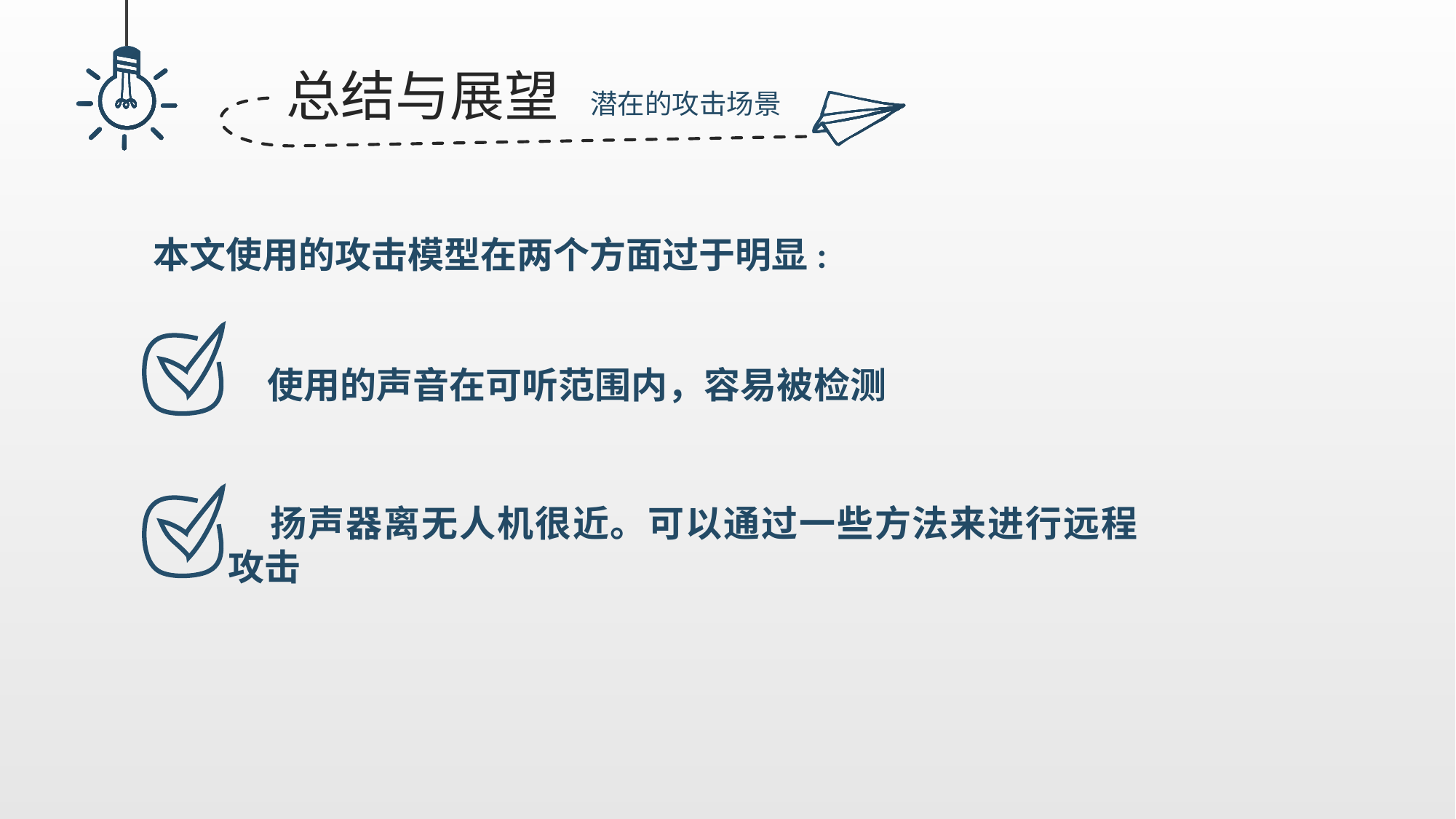

总结与展望
潜在的攻击场景

本文使用的攻击模型在两个方面过于明显:

使用的声音在可听范围内，容易被检测

扬声器离无人机很近。可以通过一些方法来进行远程攻击